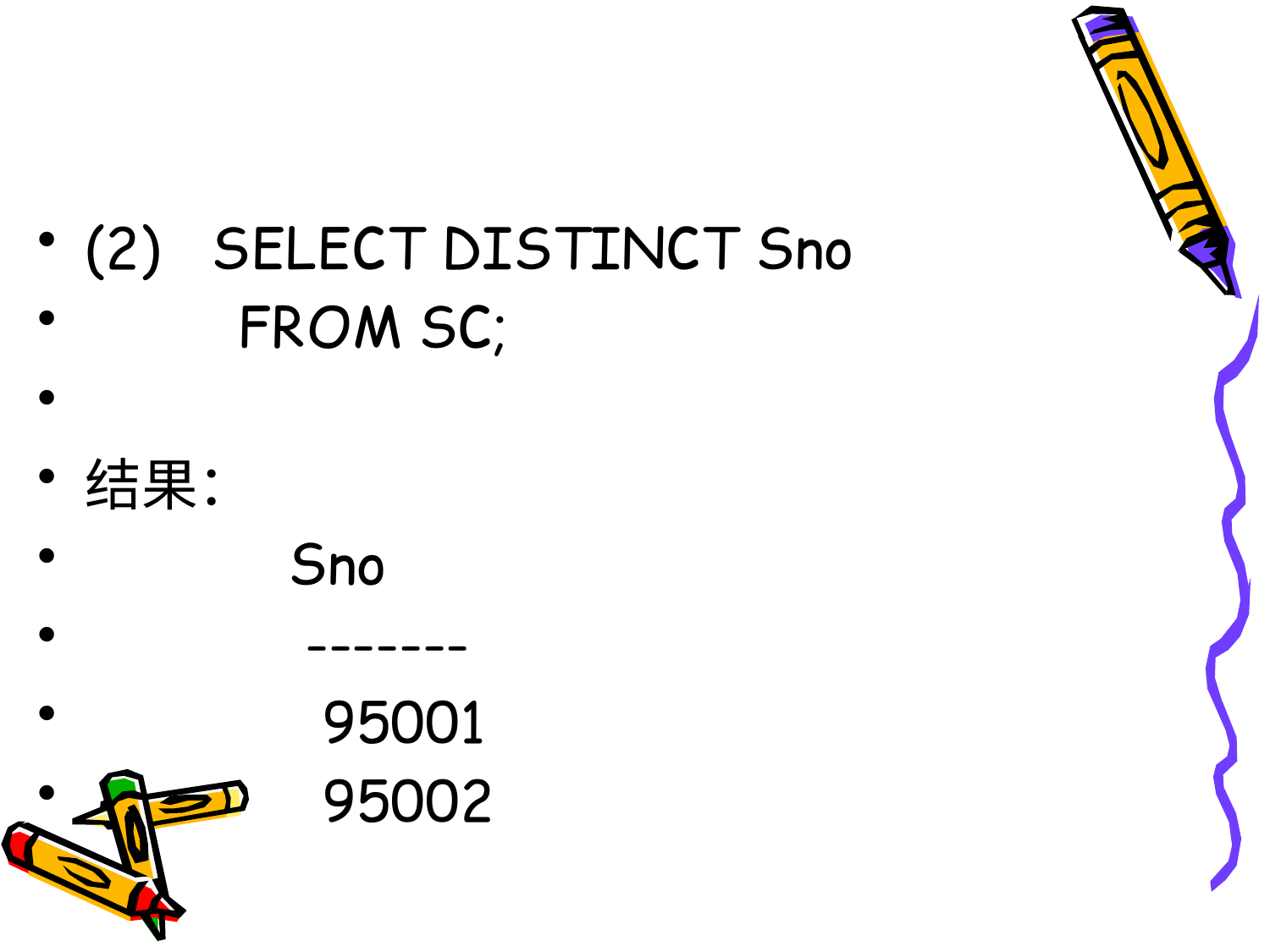

#
(2)   SELECT DISTINCT Sno
         FROM SC;

结果：
            Sno
             -------
              95001
              95002